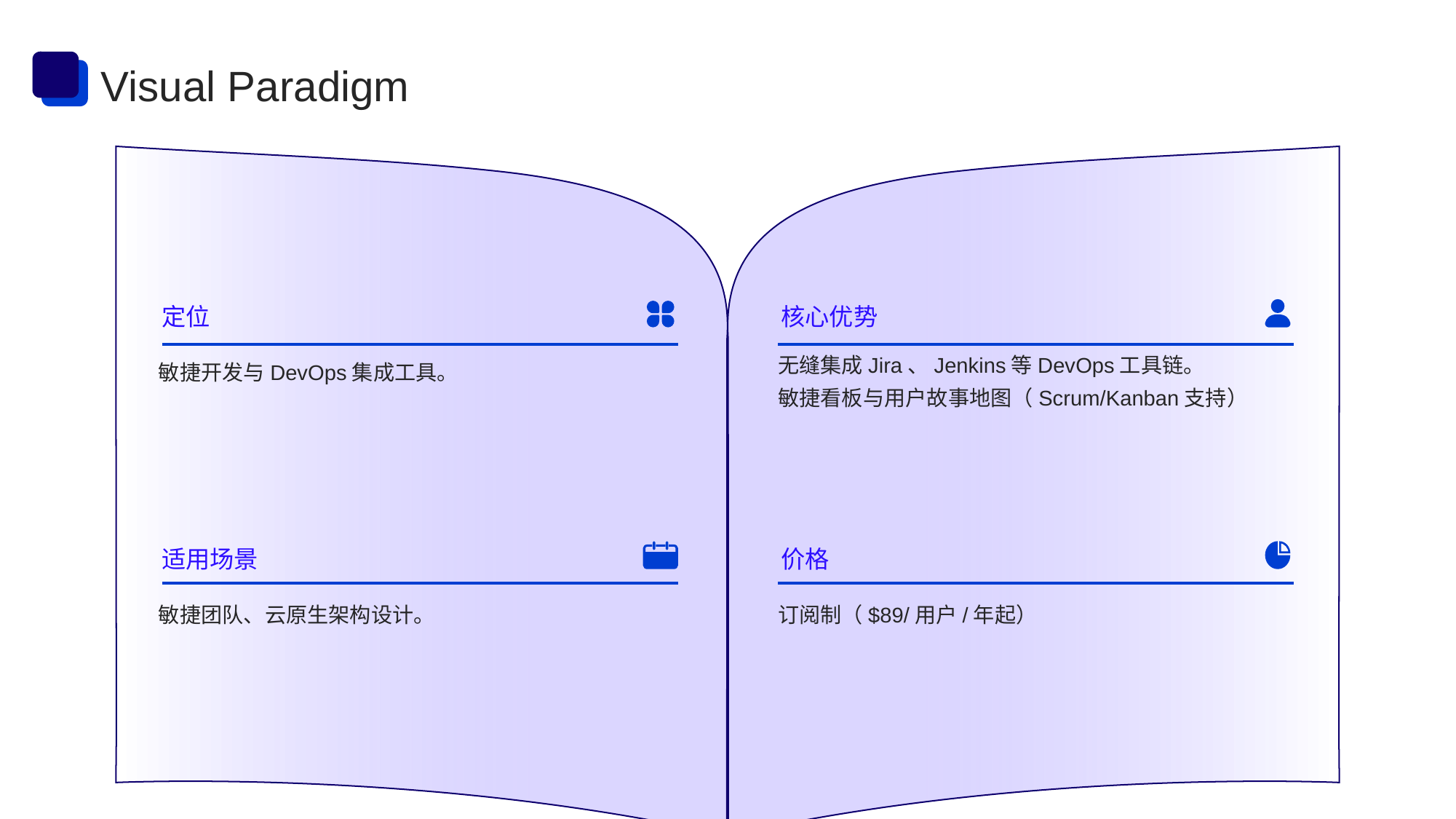

Visual Paradigm

定位
核心优势

敏捷开发与DevOps集成工具。
无缝集成Jira、Jenkins等DevOps工具链。
敏捷看板与用户故事地图（Scrum/Kanban支持）
适用场景
价格

敏捷团队、云原生架构设计。
订阅制（$89/用户/年起）